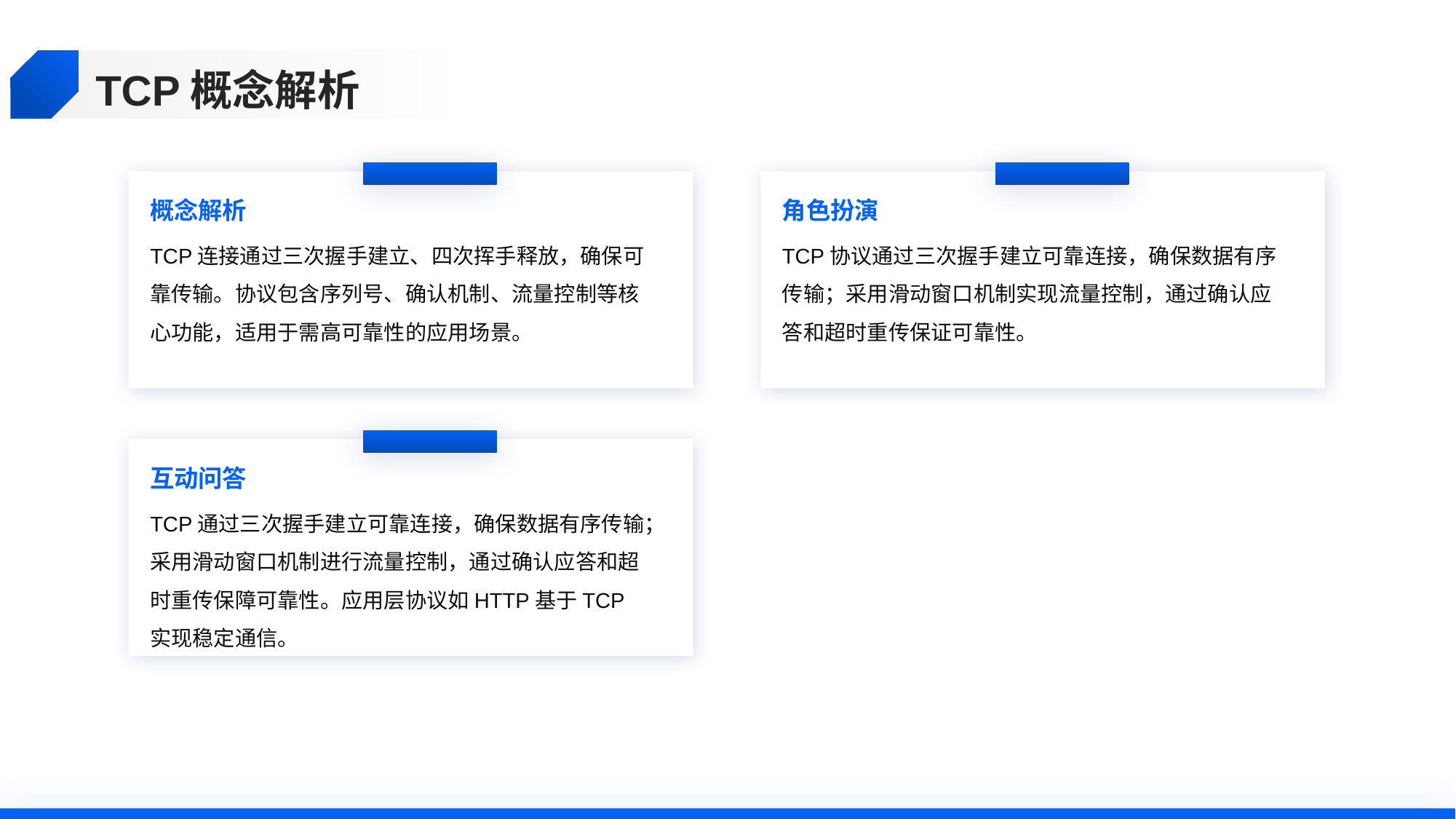

TCP概念解析

概念解析
角色扮演
TCP连接通过三次握手建立、四次挥手释放，确保可靠传输。协议包含序列号、确认机制、流量控制等核心功能，适用于需高可靠性的应用场景。
TCP协议通过三次握手建立可靠连接，确保数据有序传输；采用滑动窗口机制实现流量控制，通过确认应答和超时重传保证可靠性。

互动问答
TCP通过三次握手建立可靠连接，确保数据有序传输；采用滑动窗口机制进行流量控制，通过确认应答和超时重传保障可靠性。应用层协议如HTTP基于TCP实现稳定通信。